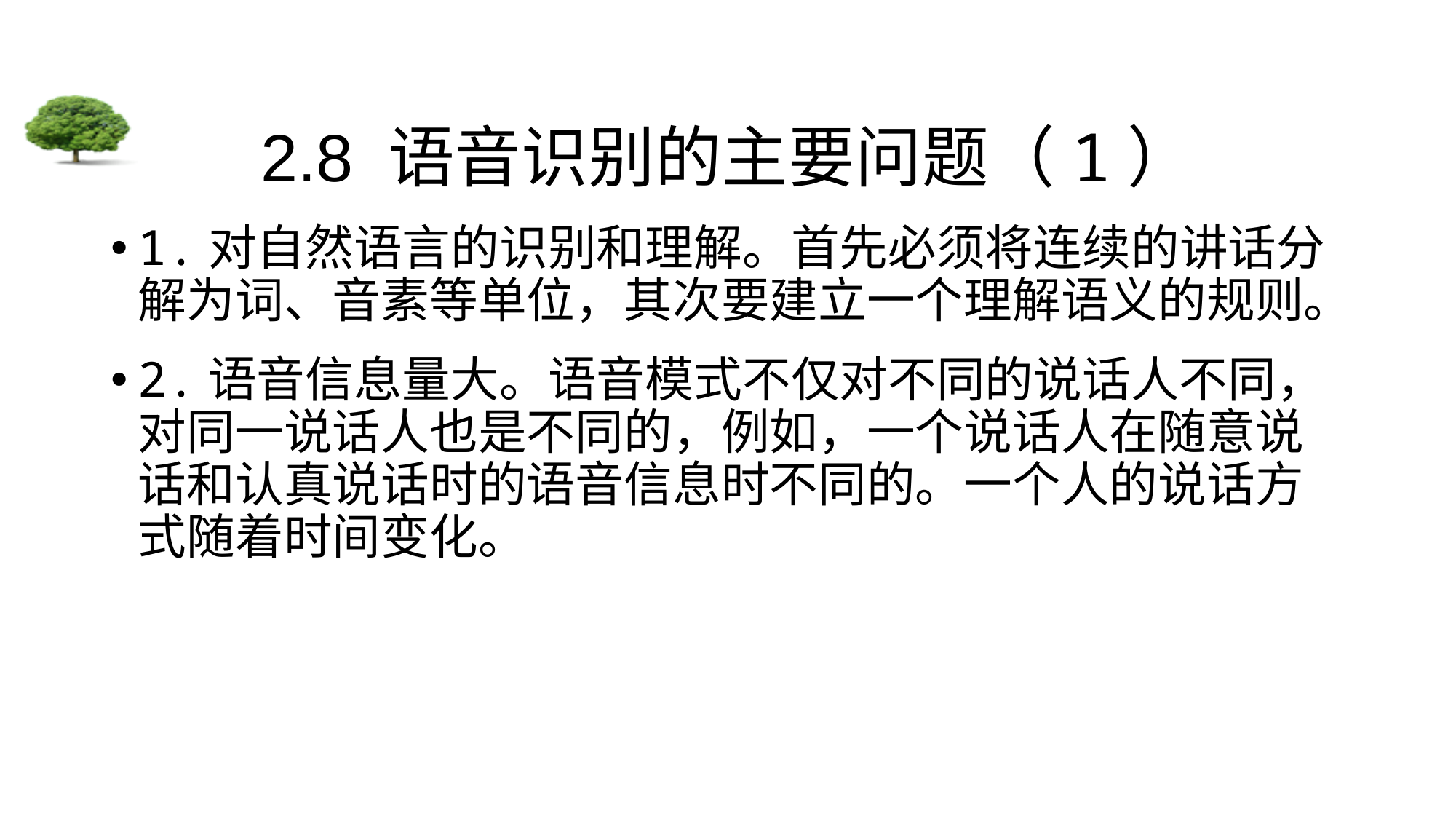

# 2.8 语音识别的主要问题（1）
1.对自然语言的识别和理解。首先必须将连续的讲话分解为词、音素等单位，其次要建立一个理解语义的规则。
2.语音信息量大。语音模式不仅对不同的说话人不同，对同一说话人也是不同的，例如，一个说话人在随意说话和认真说话时的语音信息时不同的。一个人的说话方式随着时间变化。